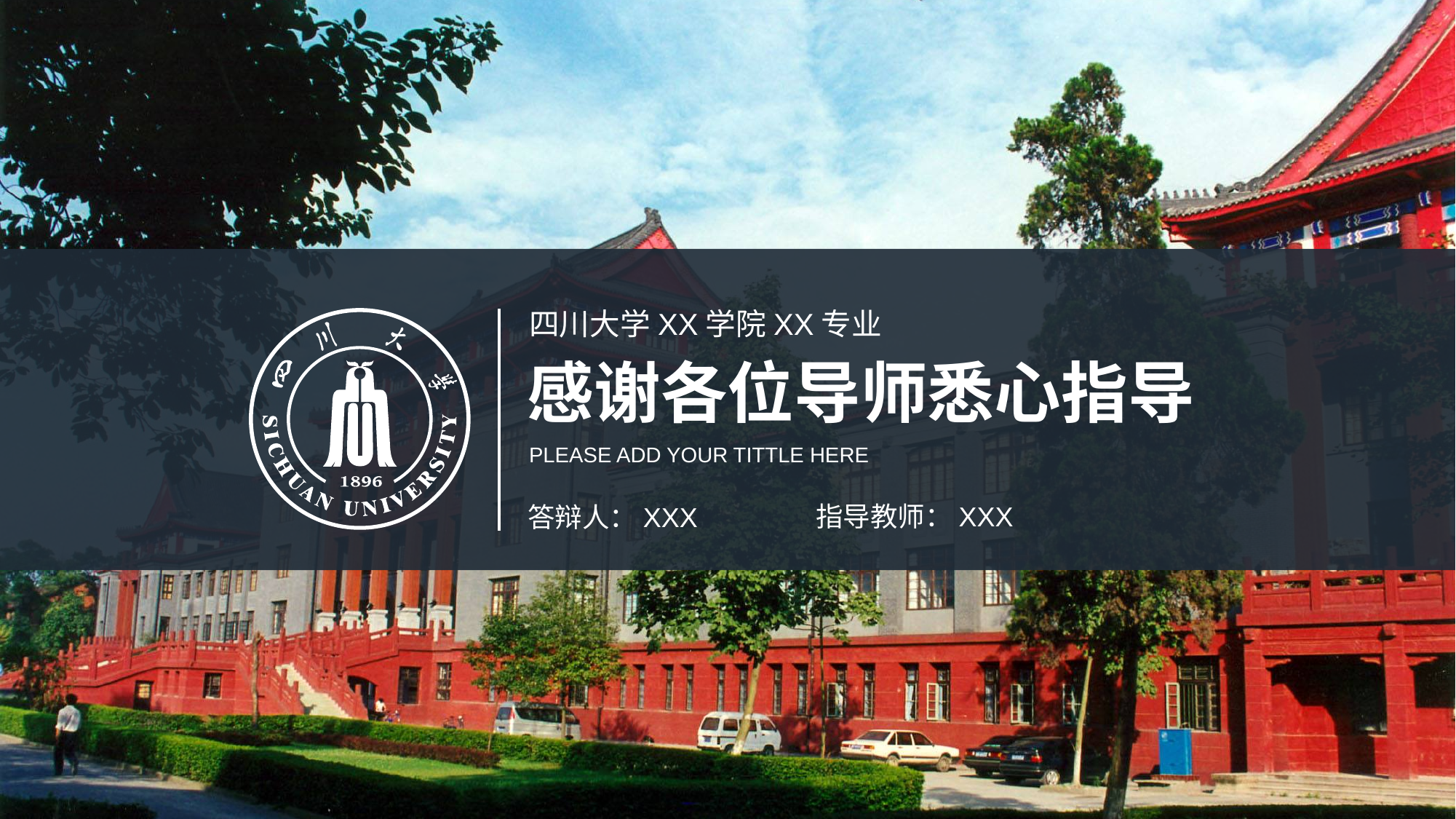

四川大学XX学院XX专业

感谢各位导师悉心指导
PLEASE ADD YOUR TITTLE HERE
指导教师：XXX
答辩人：XXX